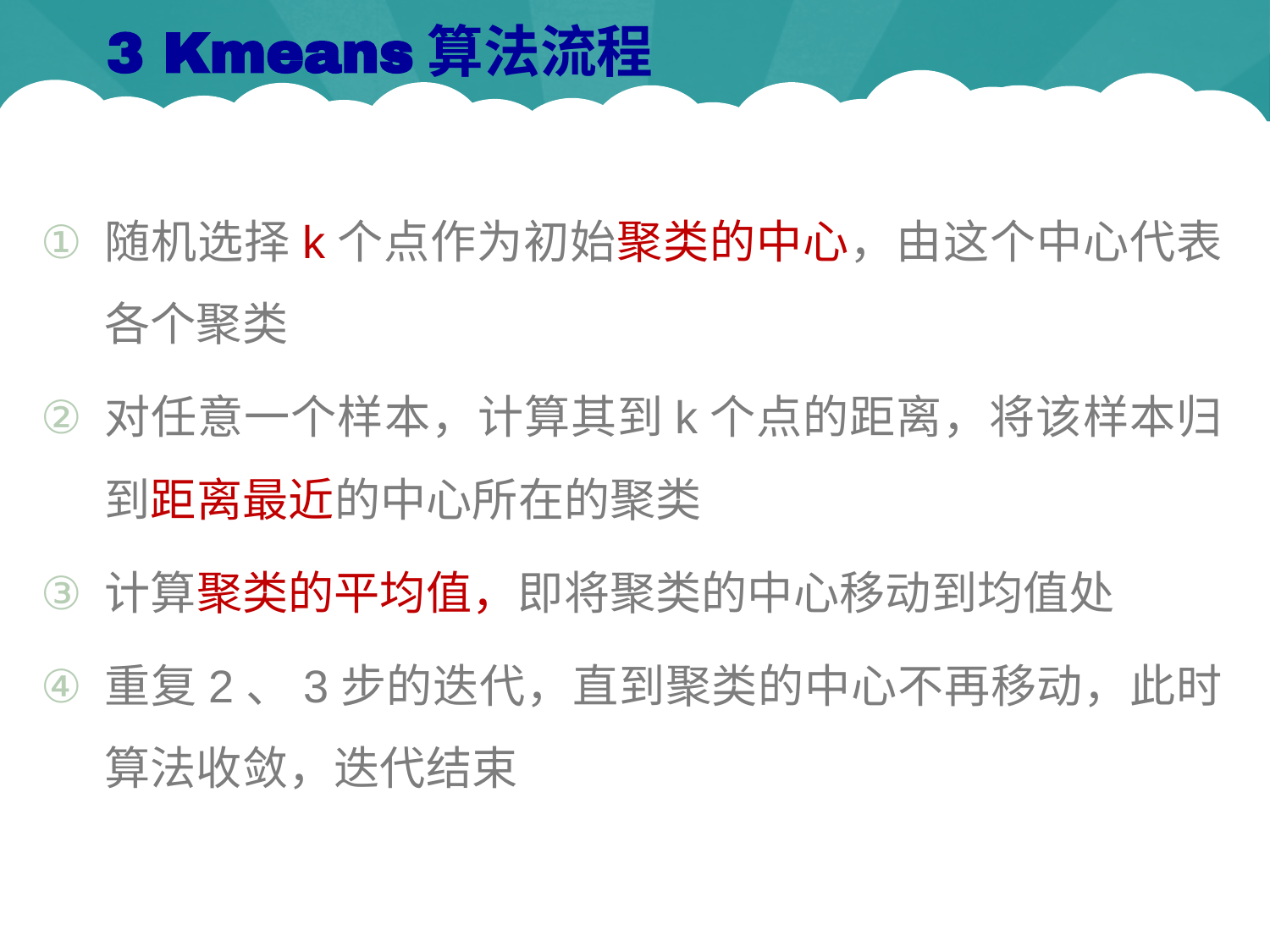

# 3 Kmeans算法流程
随机选择k个点作为初始聚类的中心，由这个中心代表各个聚类
对任意一个样本，计算其到k个点的距离，将该样本归到距离最近的中心所在的聚类
计算聚类的平均值，即将聚类的中心移动到均值处
重复2、3步的迭代，直到聚类的中心不再移动，此时算法收敛，迭代结束